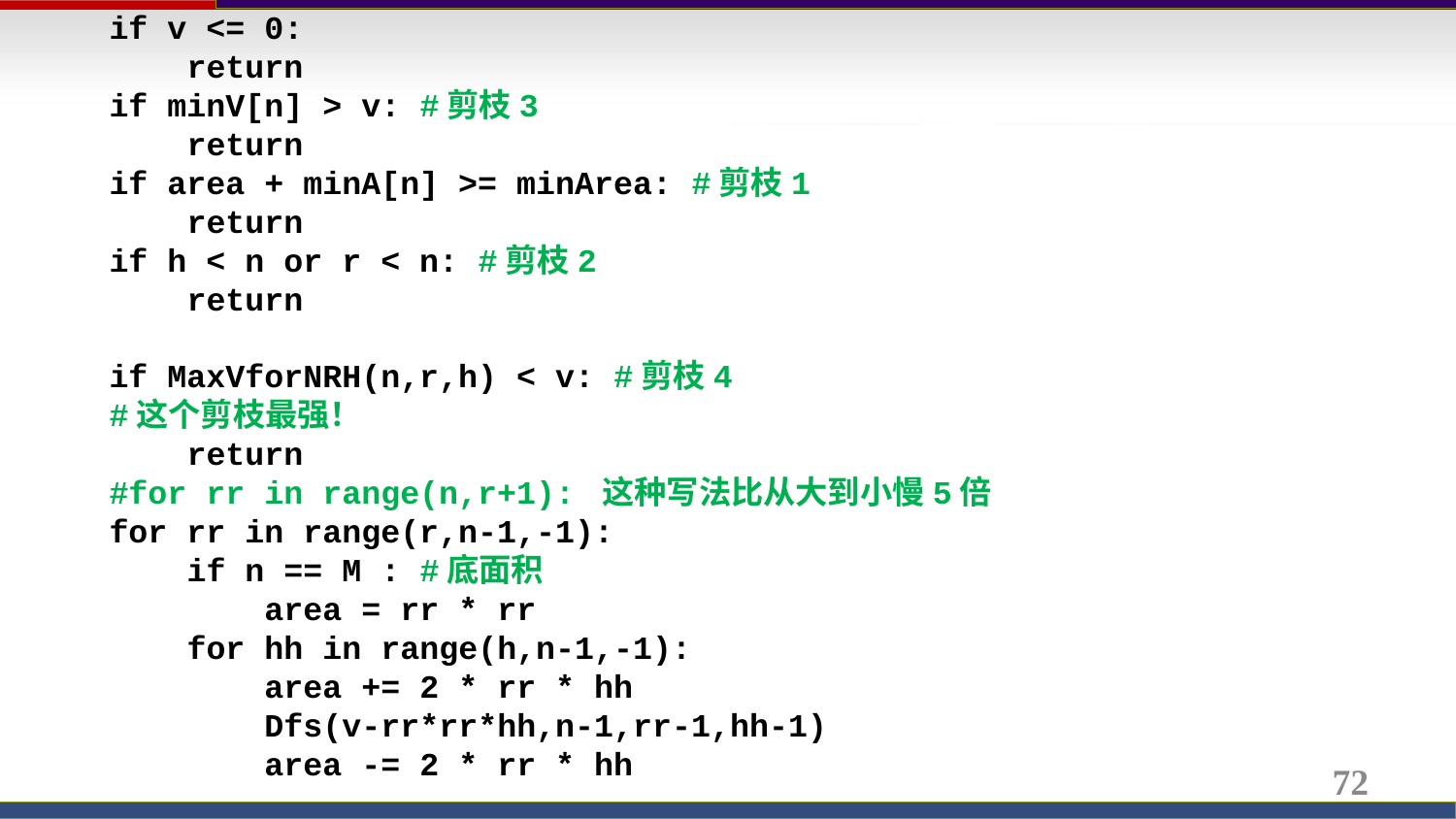

if v <= 0:
        return
    if minV[n] > v: #剪枝3
        return
    if area + minA[n] >= minArea: #剪枝1
        return
    if h < n or r < n: #剪枝2
        return

    if MaxVforNRH(n,r,h) < v: #剪枝4
    #这个剪枝最强！
        return
    #for rr in range(n,r+1): 这种写法比从大到小慢5倍
    for rr in range(r,n-1,-1):
        if n == M : #底面积
            area = rr * rr
        for hh in range(h,n-1,-1):
            area += 2 * rr * hh
            Dfs(v-rr*rr*hh,n-1,rr-1,hh-1)
            area -= 2 * rr * hh